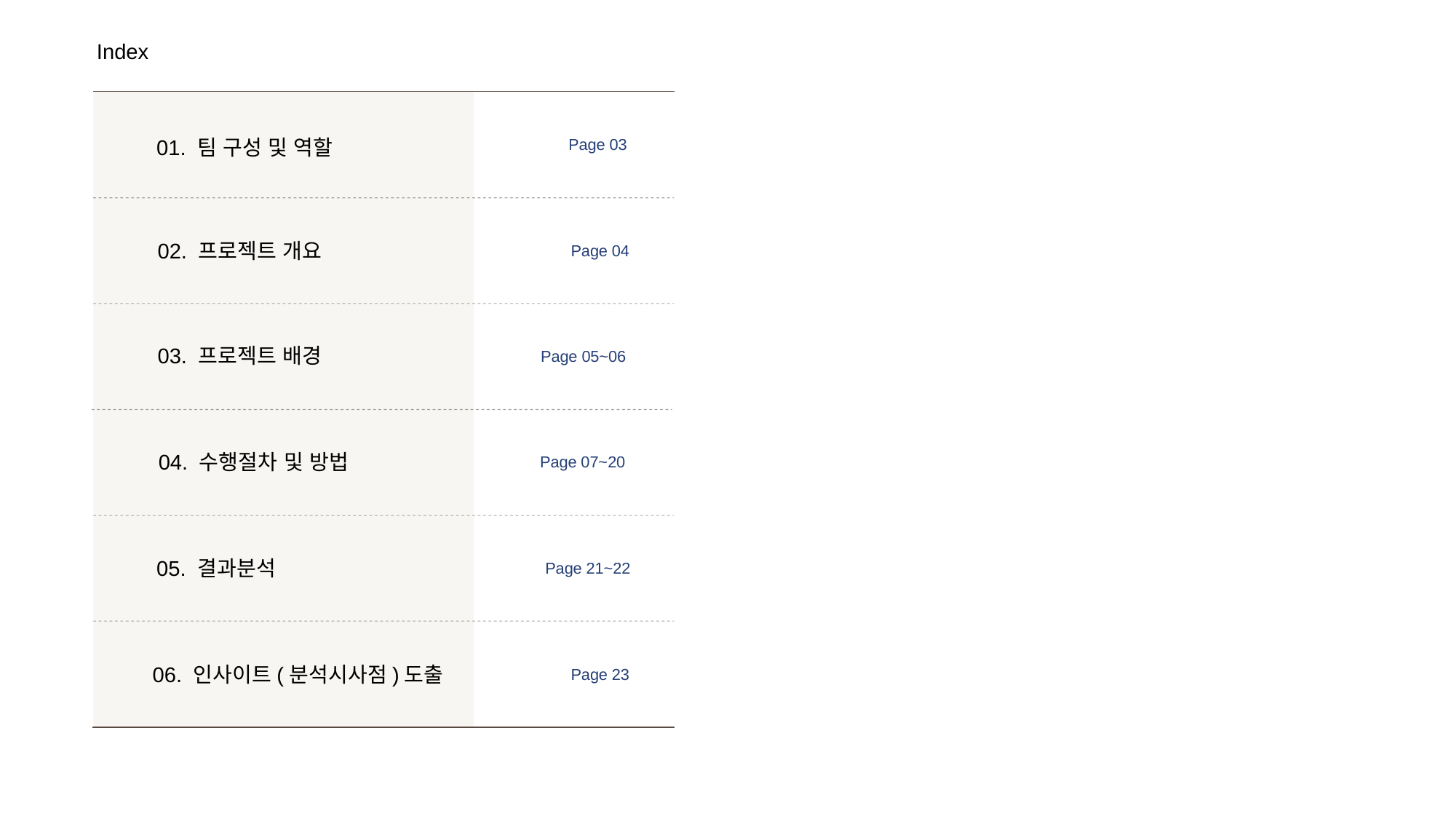

Index

01. 팀 구성 및 역할
Page 03
02. 프로젝트 개요
Page 04
03. 프로젝트 배경
Page 05~06
04. 수행절차 및 방법
Page 07~20
05. 결과분석
Page 21~22
06. 인사이트(분석시사점)도출
Page 23